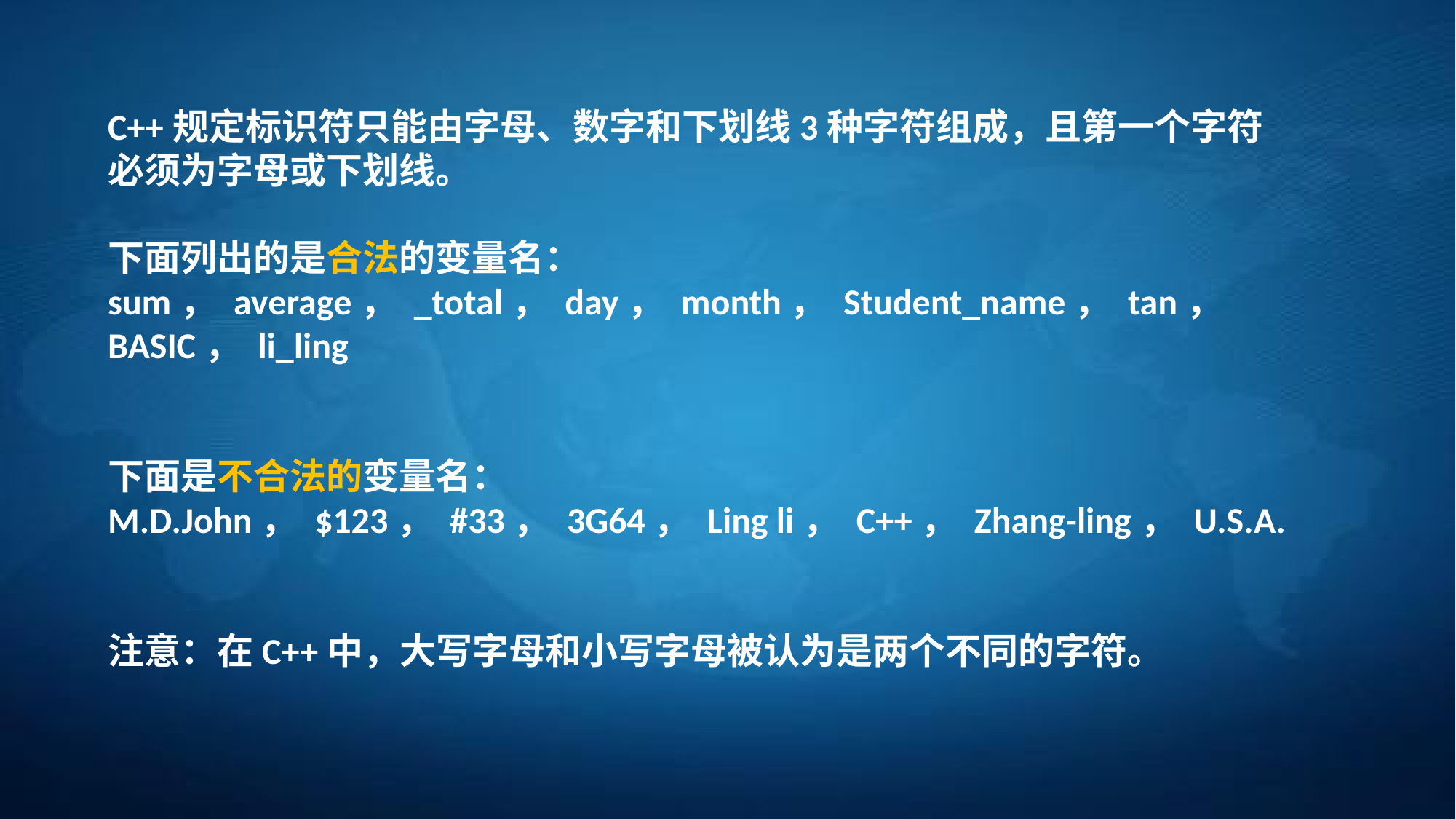

C++规定标识符只能由字母、数字和下划线3种字符组成，且第一个字符必须为字母或下划线。

下面列出的是合法的变量名：
sum， average， _total， day， month， Student_name， tan， BASIC， li_ling

下面是不合法的变量名：
M.D.John， $123， #33， 3G64， Ling li， C++， Zhang-ling， U.S.A.

注意：在C++中，大写字母和小写字母被认为是两个不同的字符。